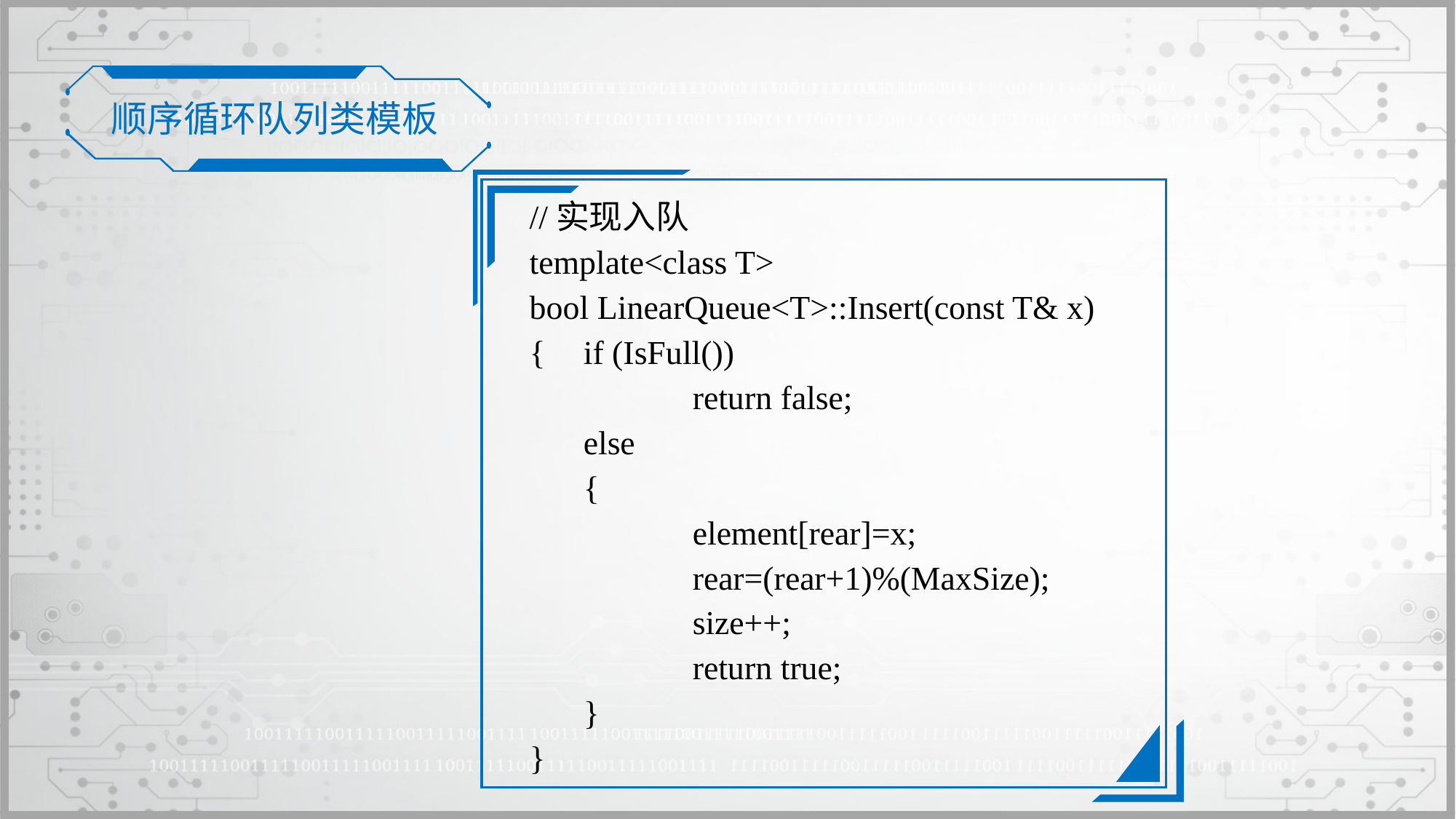

顺序循环队列类模板

//实现入队
template<class T>
bool LinearQueue<T>::Insert(const T& x)
{	if (IsFull())
		return false;
	else
	{
		element[rear]=x;
		rear=(rear+1)%(MaxSize);
		size++;
		return true;
	}
}